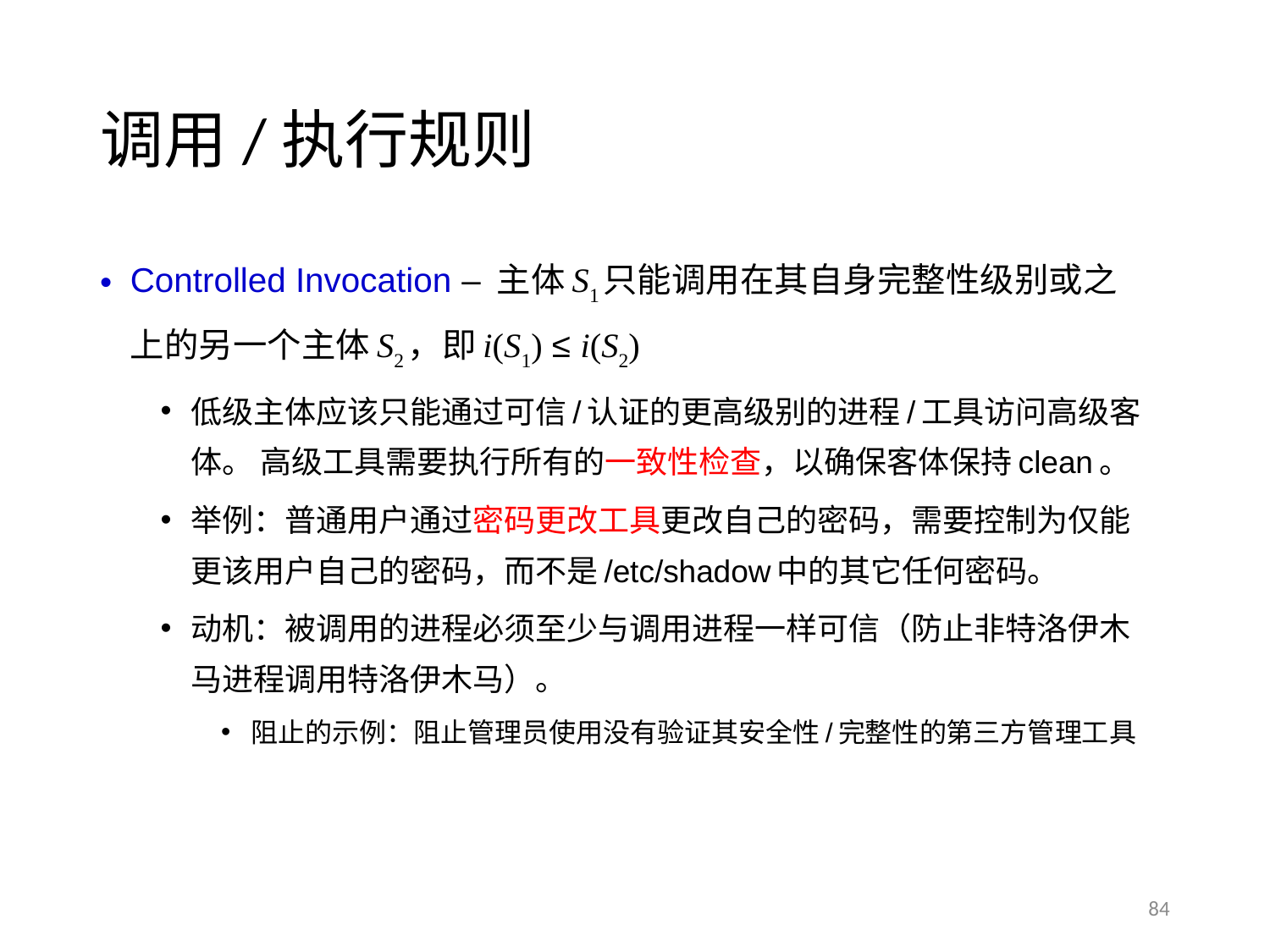

# 调用/执行规则
Controlled Invocation – 主体S1只能调用在其自身完整性级别或之上的另一个主体S2，即i(S1) ≤ i(S2)
低级主体应该只能通过可信/认证的更高级别的进程/工具访问高级客体。 高级工具需要执行所有的一致性检查，以确保客体保持clean。
举例：普通用户通过密码更改工具更改自己的密码，需要控制为仅能更该用户自己的密码，而不是/etc/shadow中的其它任何密码。
动机：被调用的进程必须至少与调用进程一样可信（防止非特洛伊木马进程调用特洛伊木马）。
阻止的示例：阻止管理员使用没有验证其安全性/完整性的第三方管理工具
84